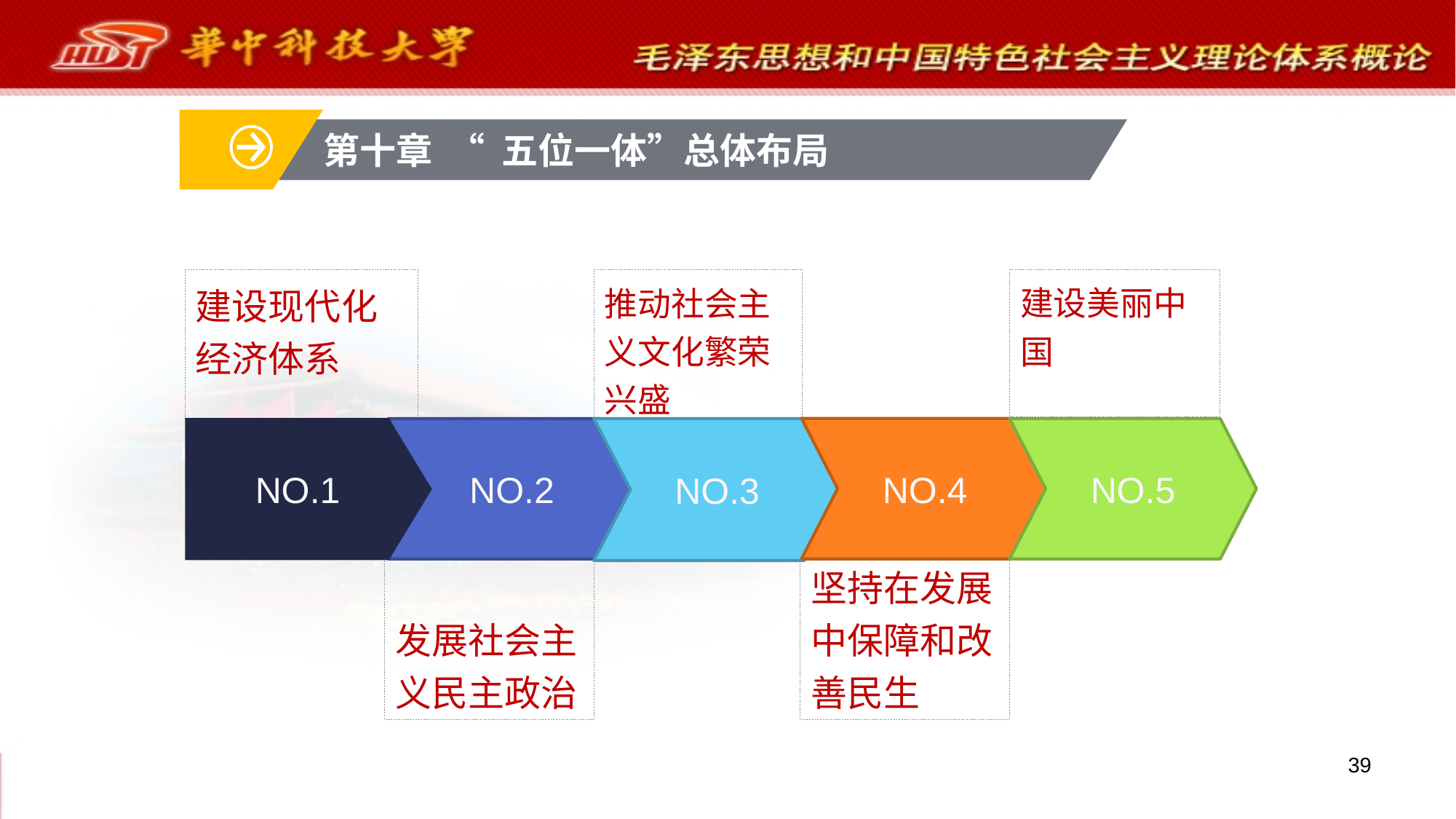

第十章  “  五位一体”总体布局

建设现代化经济体系
建设美丽中国
推动社会主义文化繁荣兴盛
NO.1
NO.4
NO.2
NO.3
NO.5
发展社会主义民主政治
坚持在发展中保障和改善民生
39